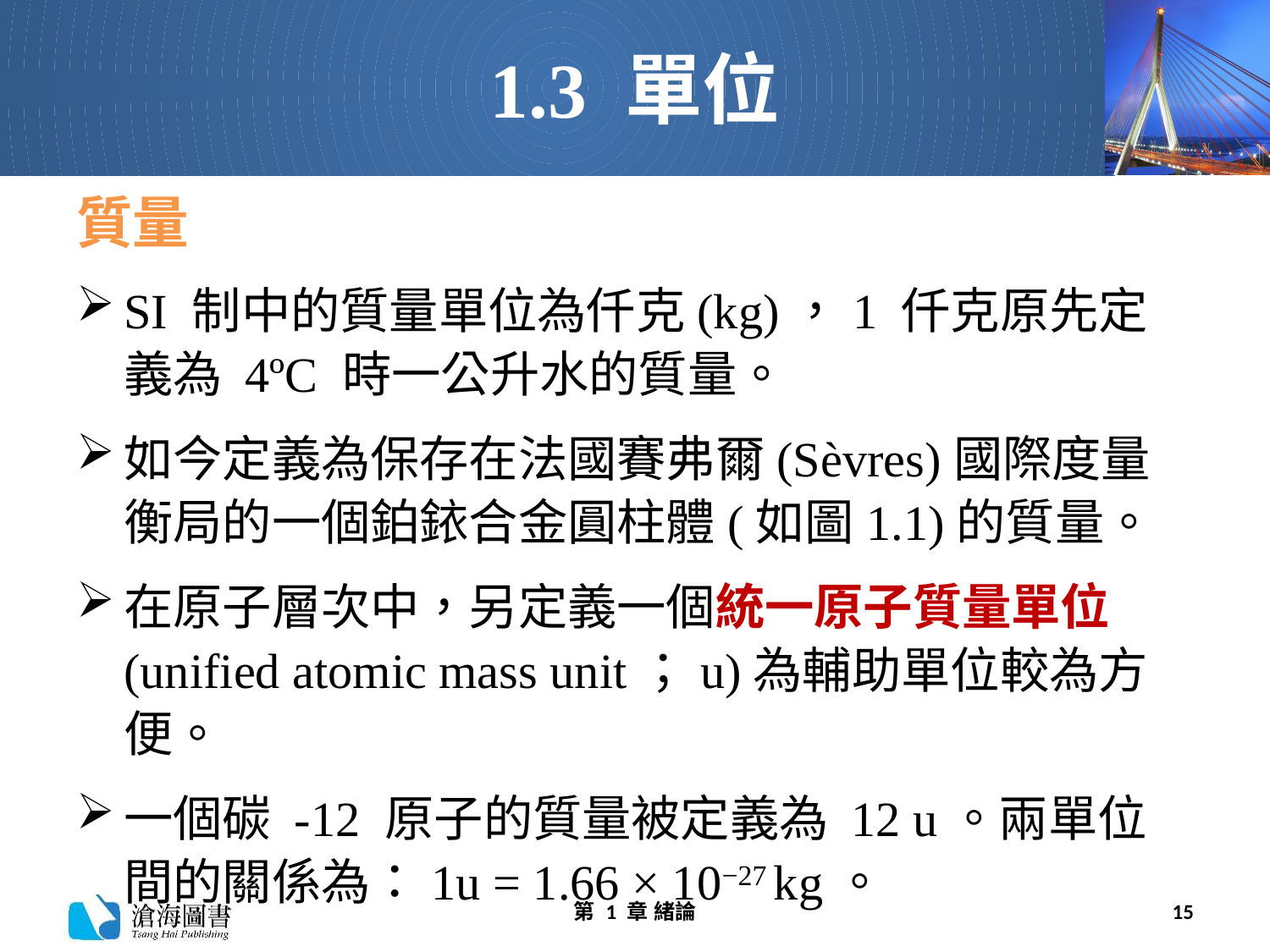

# 1.3 單位
質量
SI 制中的質量單位為仟克(kg)，1 仟克原先定義為 4ºC 時一公升水的質量。
如今定義為保存在法國賽弗爾(Sèvres)國際度量衡局的一個鉑銥合金圓柱體(如圖1.1)的質量。
在原子層次中，另定義一個統一原子質量單位(unified atomic mass unit；u)為輔助單位較為方便。
一個碳 -12 原子的質量被定義為 12 u。兩單位間的關係為：1u = 1.66 × 10−27 kg。

第 1 章 緒論
15